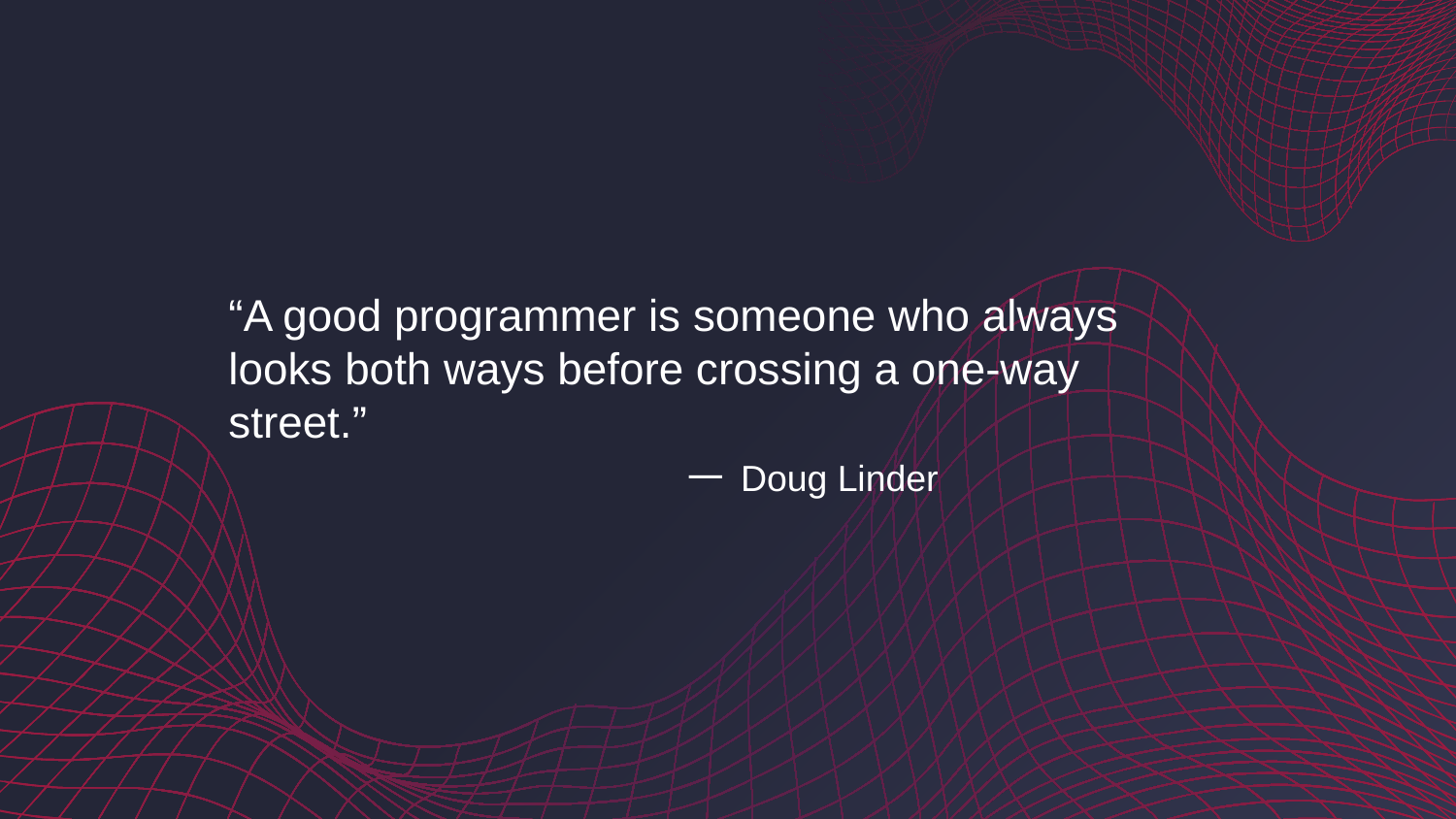

“A good programmer is someone who always looks both ways before crossing a one-way street.”
# 一 Doug Linder